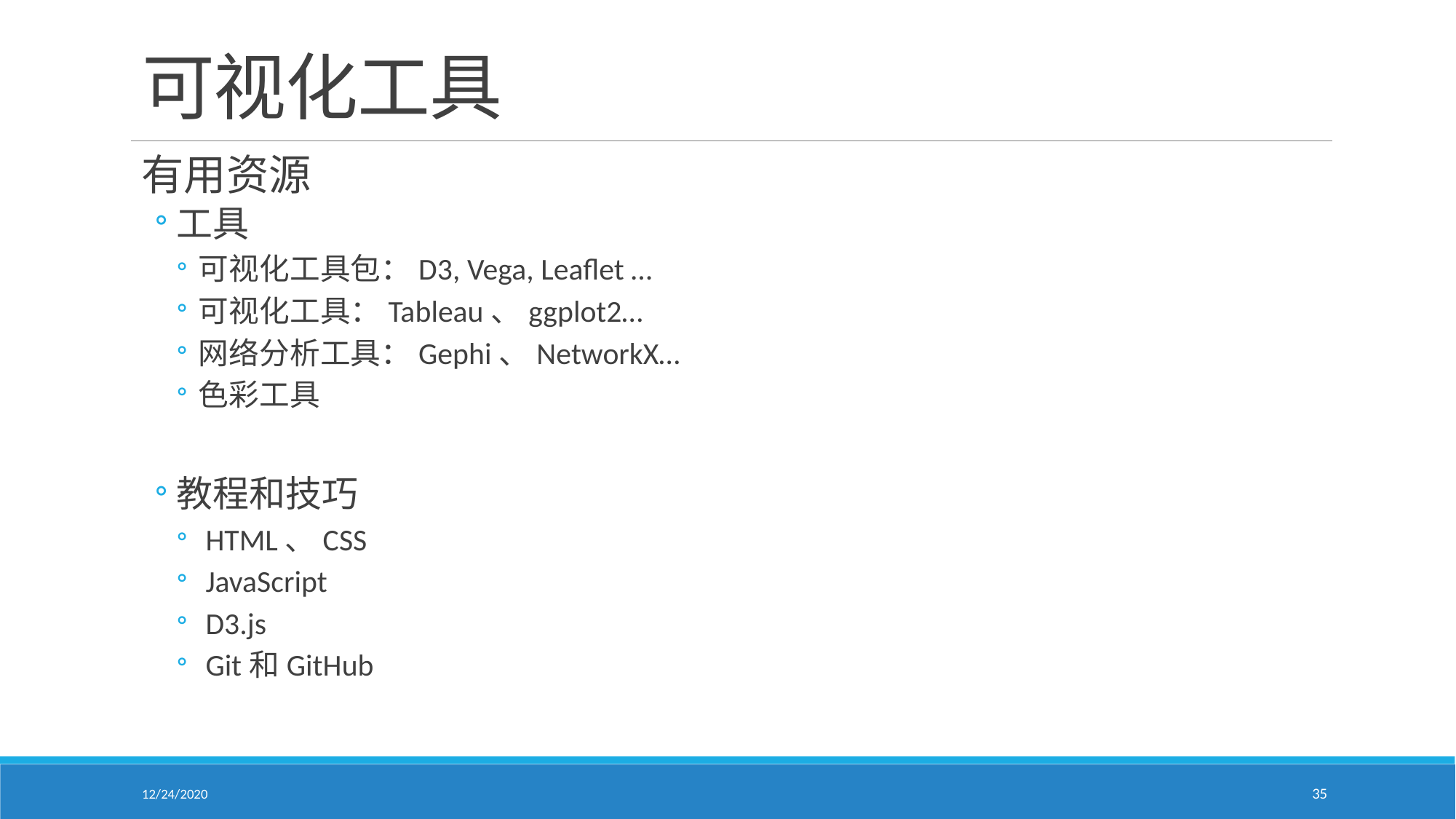

# 可视化工具
有用资源
工具
可视化工具包：D3, Vega, Leaflet …
可视化工具：Tableau、ggplot2…
网络分析工具：Gephi、NetworkX…
色彩工具

教程和技巧
 HTML、CSS
 JavaScript
 D3.js
 Git和GitHub
12/24/2020
35